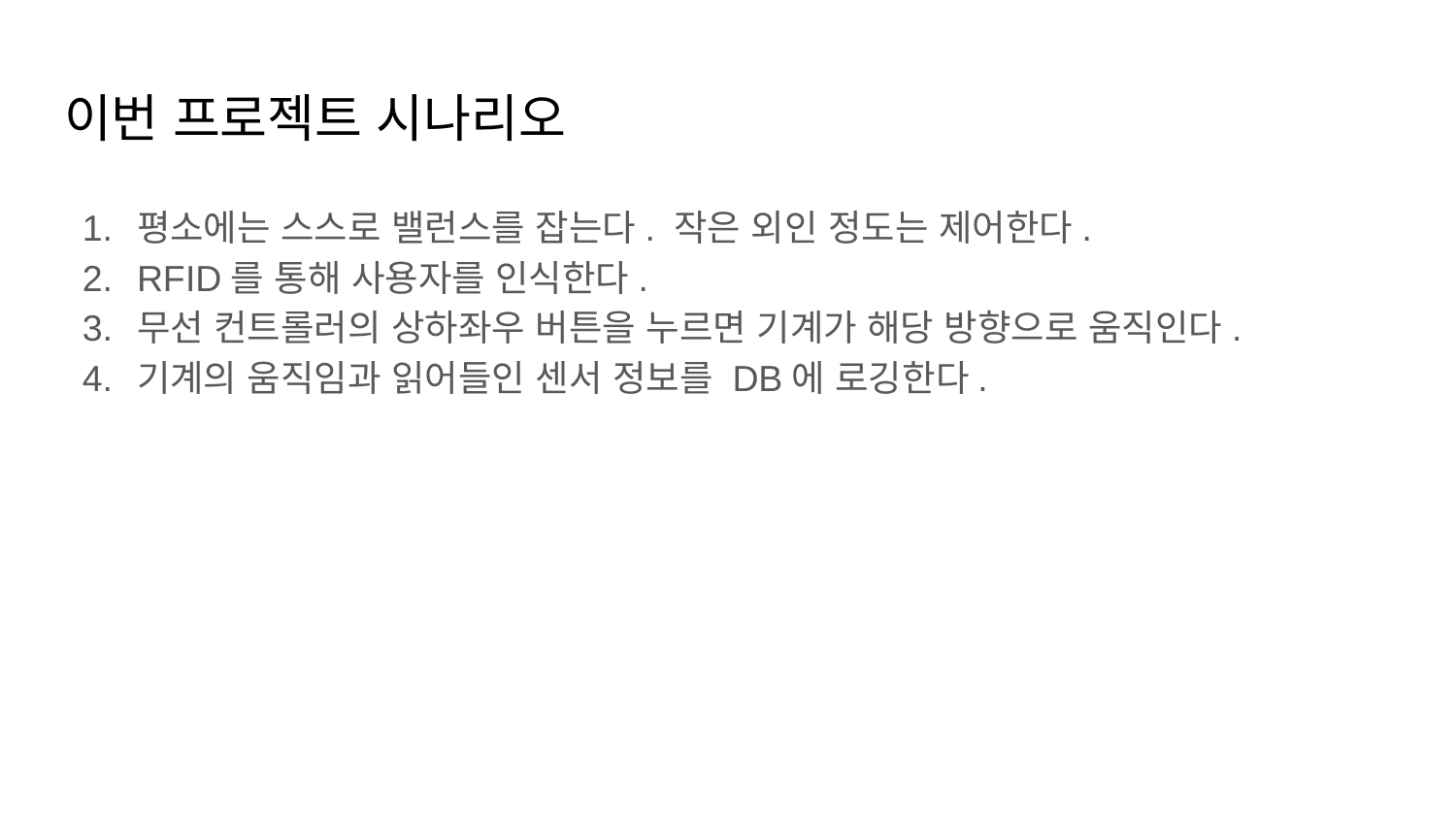

# 이번 프로젝트 시나리오
평소에는 스스로 밸런스를 잡는다. 작은 외인 정도는 제어한다.
RFID를 통해 사용자를 인식한다.
무선 컨트롤러의 상하좌우 버튼을 누르면 기계가 해당 방향으로 움직인다.
기계의 움직임과 읽어들인 센서 정보를 DB에 로깅한다.